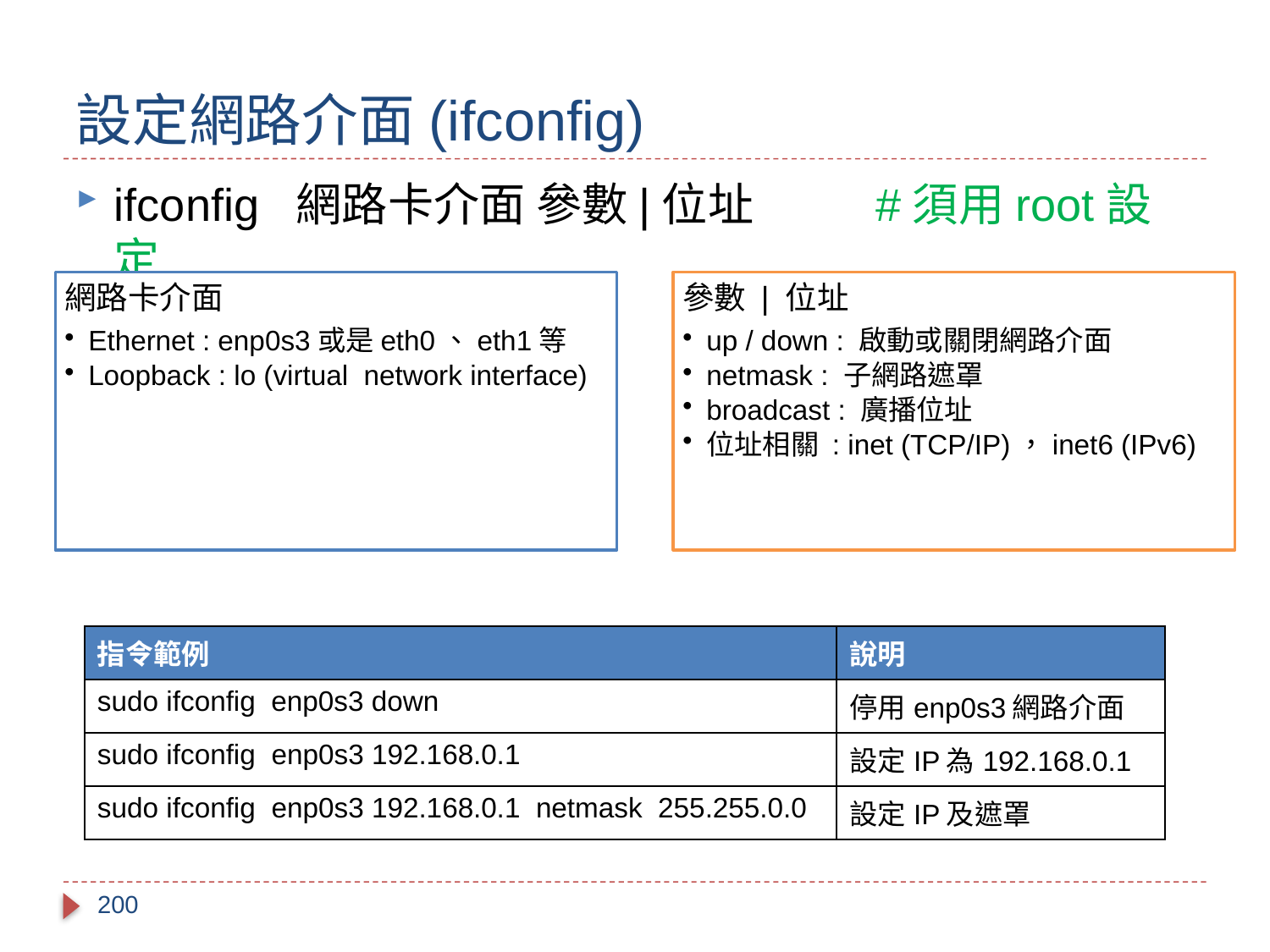

# 設定網路介面(ifconfig)
ifconfig  網路卡介面 參數|位址 	#須用root設定

網路卡介面
Ethernet : enp0s3或是eth0、eth1等
Loopback : lo (virtual  network interface)
參數 | 位址
up / down : 啟動或關閉網路介面
netmask : 子網路遮罩
broadcast : 廣播位址
位址相關 : inet (TCP/IP)，inet6 (IPv6)
| 指令範例 | 說明 |
| --- | --- |
| sudo ifconfig enp0s3 down | 停用enp0s3網路介面 |
| sudo ifconfig enp0s3 192.168.0.1 | 設定IP為192.168.0.1 |
| sudo ifconfig enp0s3 192.168.0.1 netmask 255.255.0.0 | 設定IP及遮罩 |
200